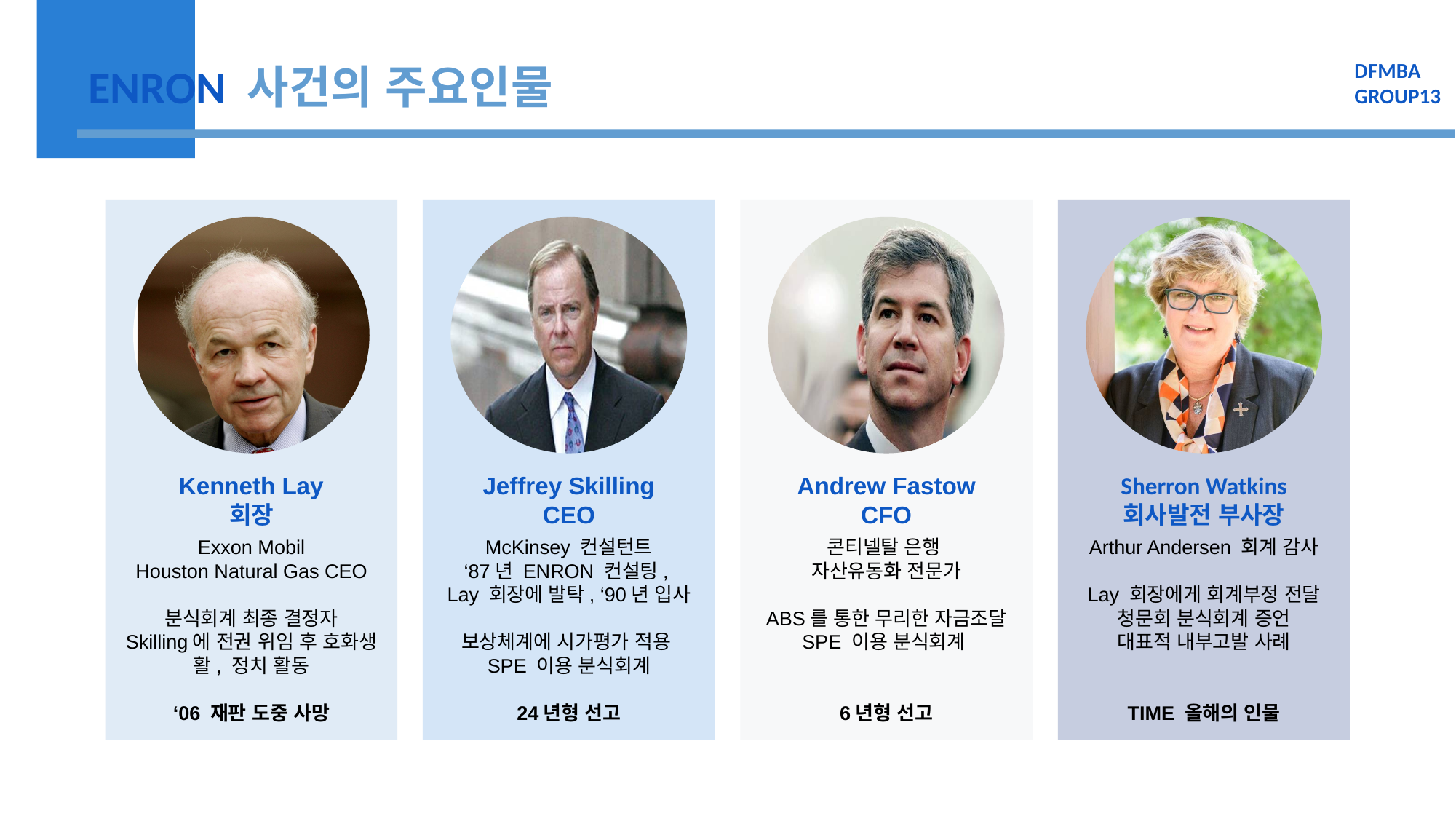

DFMBA
GROUP13
ENRON 사건의 주요인물

Kenneth Lay
회장
Jeffrey Skilling
CEO
Andrew Fastow
CFO
Sherron Watkins
회사발전 부사장
Exxon Mobil
Houston Natural Gas CEO

분식회계 최종 결정자
Skilling에 전권 위임 후 호화생활, 정치 활동

‘06 재판 도중 사망

McKinsey 컨설턴트
‘87년 ENRON 컨설팅,
Lay 회장에 발탁, ‘90년 입사

보상체계에 시가평가 적용
SPE 이용 분식회계

24년형 선고
콘티넬탈 은행
자산유동화 전문가

ABS를 통한 무리한 자금조달
SPE 이용 분식회계

6년형 선고
Arthur Andersen 회계 감사

Lay 회장에게 회계부정 전달
청문회 분식회계 증언
대표적 내부고발 사례

TIME 올해의 인물